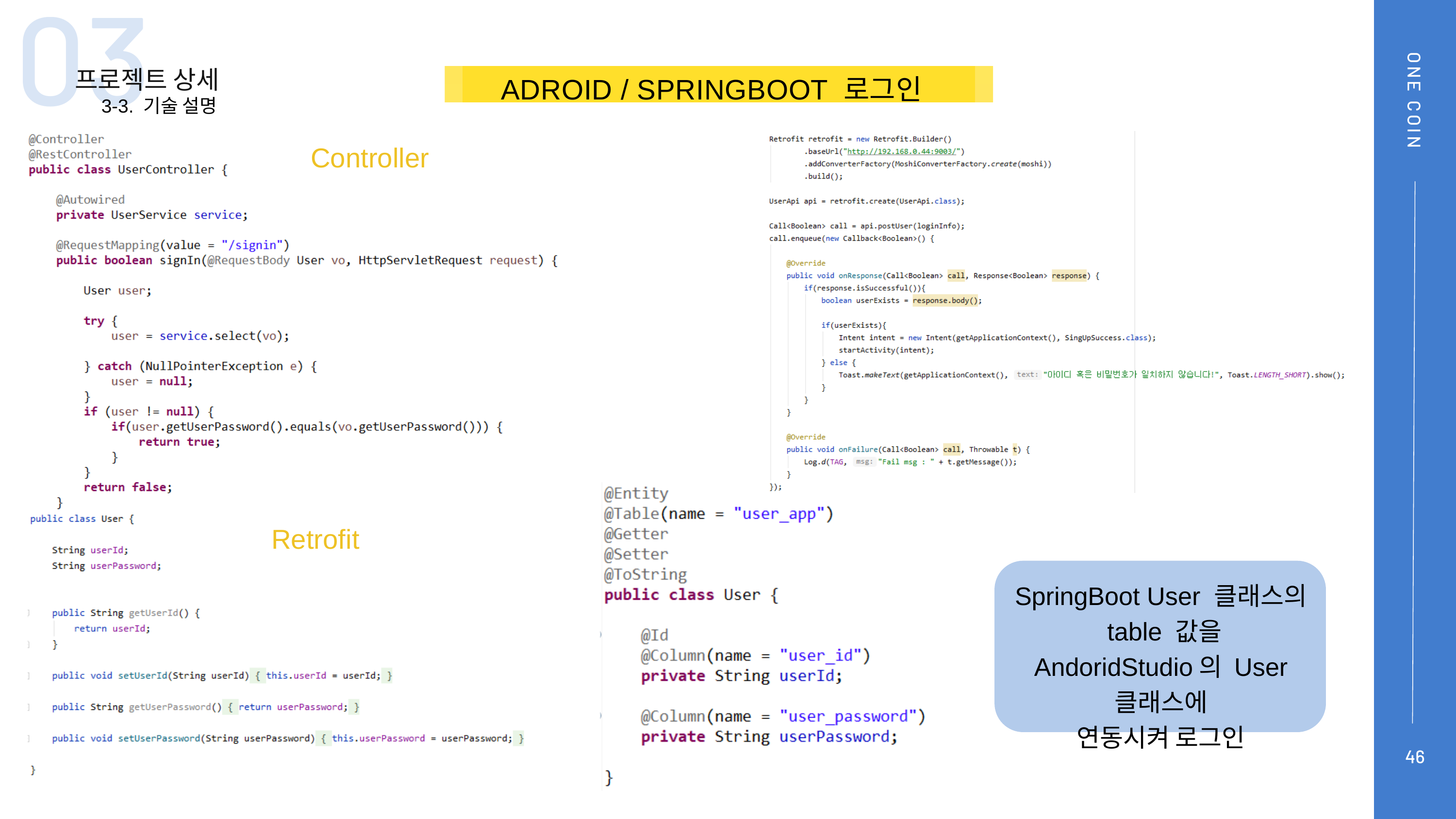

03
프로젝트 상세

ADROID / SPRINGBOOT 로그인
3-3. 기술 설명
ONE COIN

Controller

Retrofit

SpringBoot User 클래스의
 table 값을
AndoridStudio의 User 클래스에
연동시켜 로그인
46